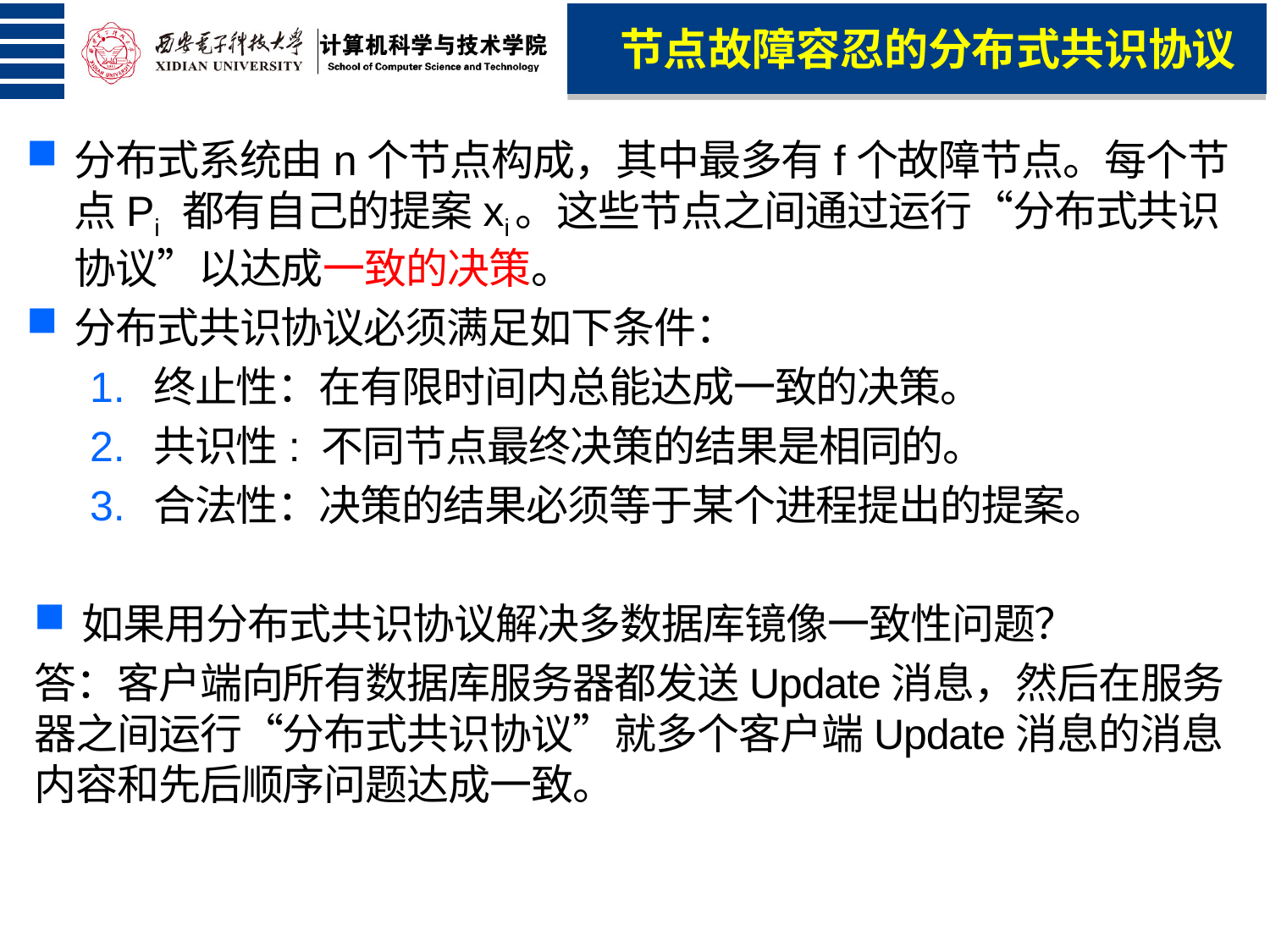

节点故障容忍的分布式共识协议
分布式系统由n个节点构成，其中最多有f个故障节点。每个节点Pi 都有自己的提案xi。这些节点之间通过运行“分布式共识协议”以达成一致的决策。
分布式共识协议必须满足如下条件：
终止性：在有限时间内总能达成一致的决策。
共识性: 不同节点最终决策的结果是相同的。
合法性：决策的结果必须等于某个进程提出的提案。

如果用分布式共识协议解决多数据库镜像一致性问题？
答：客户端向所有数据库服务器都发送Update消息，然后在服务器之间运行“分布式共识协议”就多个客户端Update消息的消息内容和先后顺序问题达成一致。